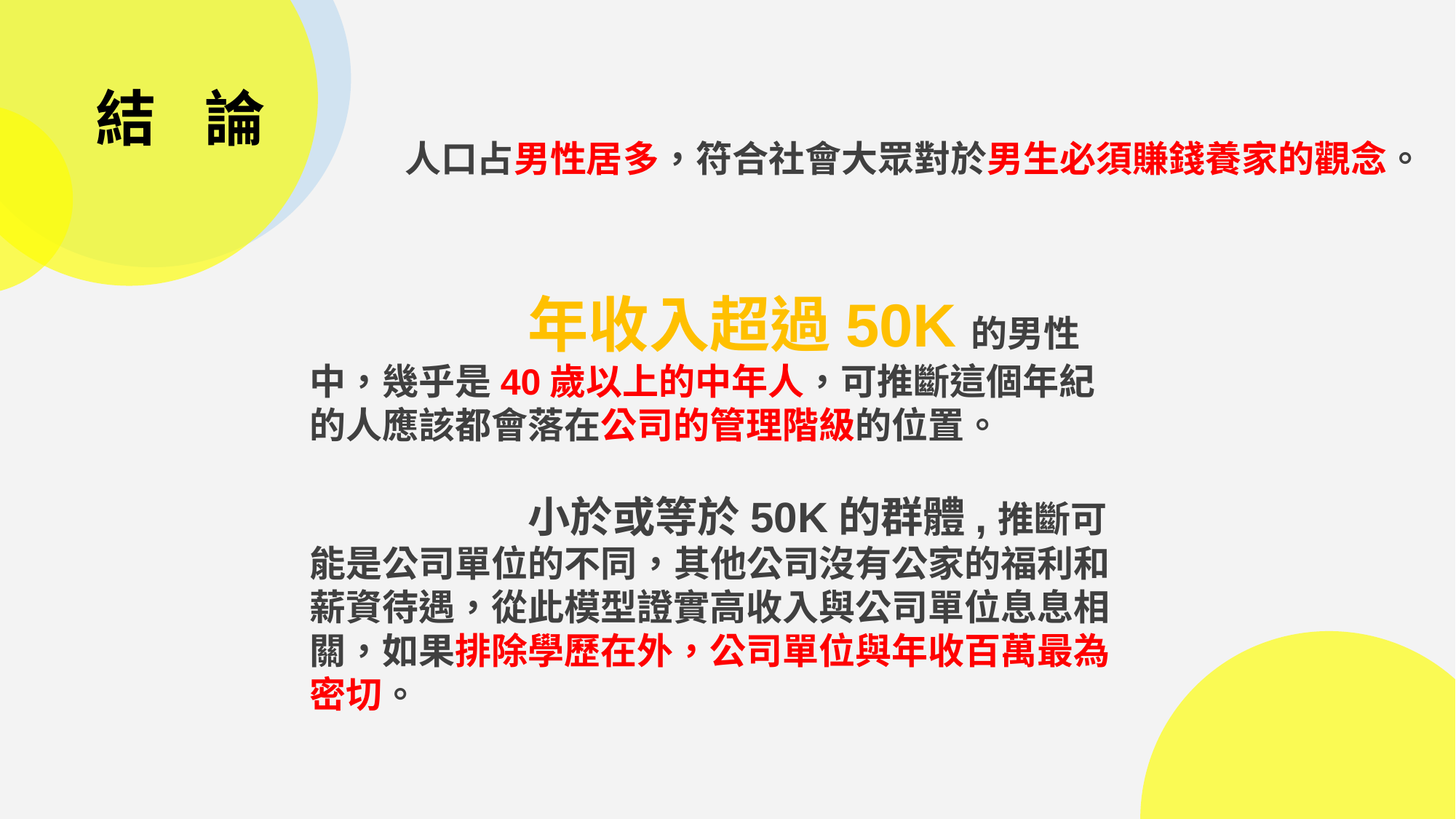

結 	論

人口占男性居多，符合社會大眾對於男生必須賺錢養家的觀念。
		年收入超過50K的男性中，幾乎是40歲以上的中年人，可推斷這個年紀的人應該都會落在公司的管理階級的位置。

		小於或等於50K的群體,推斷可能是公司單位的不同，其他公司沒有公家的福利和薪資待遇，從此模型證實高收入與公司單位息息相關，如果排除學歷在外，公司單位與年收百萬最為密切。